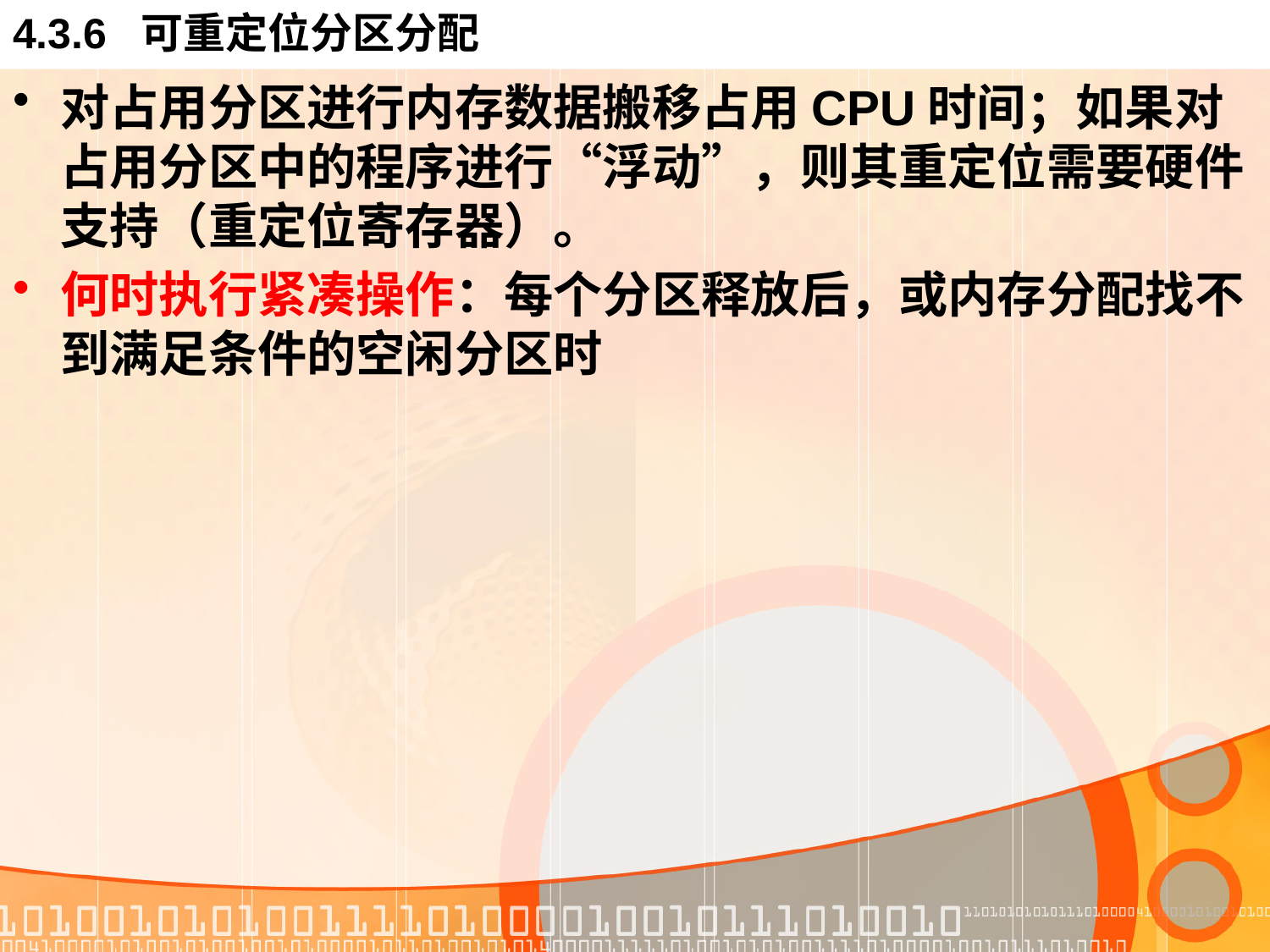

# 4.3.6  可重定位分区分配
对占用分区进行内存数据搬移占用CPU时间；如果对占用分区中的程序进行“浮动”，则其重定位需要硬件支持（重定位寄存器）。
何时执行紧凑操作：每个分区释放后，或内存分配找不到满足条件的空闲分区时